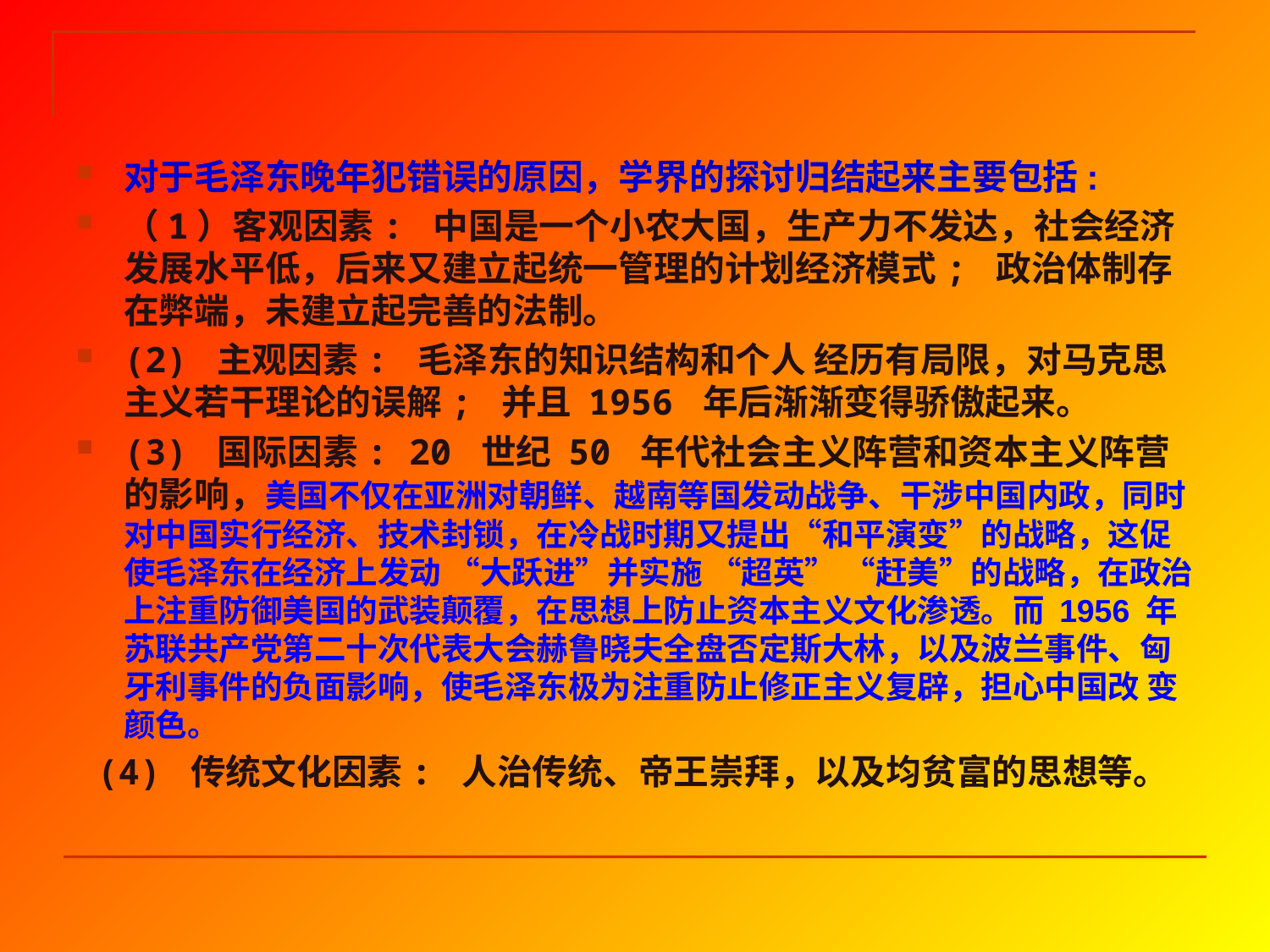

对于毛泽东晚年犯错误的原因，学界的探讨归结起来主要包括:
（1）客观因素: 中国是一个小农大国，生产力不发达，社会经济发展水平低，后来又建立起统一管理的计划经济模式; 政治体制存在弊端，未建立起完善的法制。
(2) 主观因素: 毛泽东的知识结构和个人 经历有局限，对马克思主义若干理论的误解; 并且 1956 年后渐渐变得骄傲起来。
(3) 国际因素: 20 世纪 50 年代社会主义阵营和资本主义阵营的影响，美国不仅在亚洲对朝鲜、越南等国发动战争、干涉中国内政，同时对中国实行经济、技术封锁，在冷战时期又提出“和平演变”的战略，这促使毛泽东在经济上发动 “大跃进”并实施 “超英” “赶美”的战略，在政治上注重防御美国的武装颠覆，在思想上防止资本主义文化渗透。而 1956 年苏联共产党第二十次代表大会赫鲁晓夫全盘否定斯大林，以及波兰事件、匈牙利事件的负面影响，使毛泽东极为注重防止修正主义复辟，担心中国改 变颜色。
 (4) 传统文化因素: 人治传统、帝王崇拜，以及均贫富的思想等。